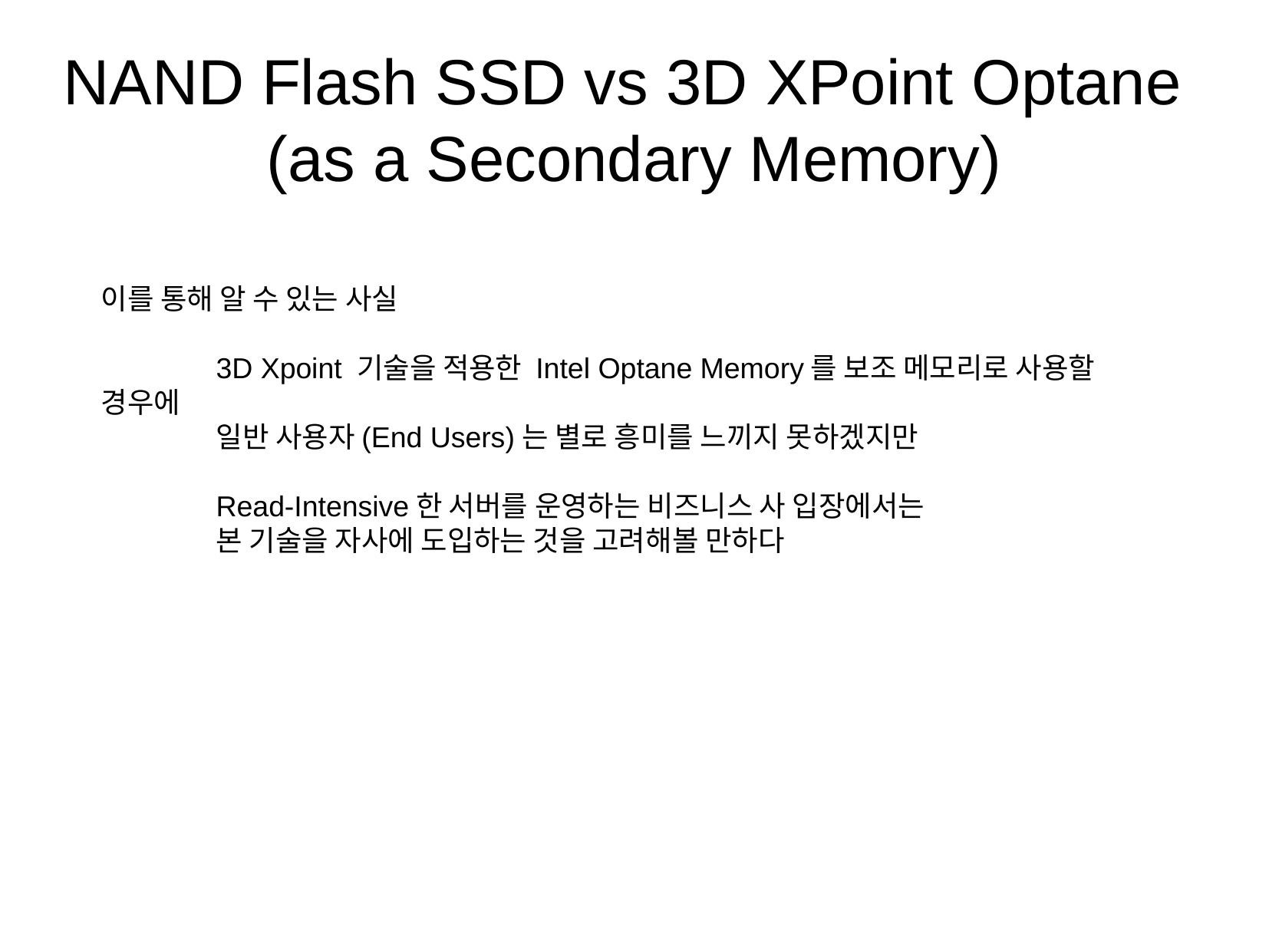

NAND Flash SSD vs 3D XPoint Optane
(as a Secondary Memory)
이를 통해 알 수 있는 사실

	3D Xpoint 기술을 적용한 Intel Optane Memory를 보조 메모리로 사용할 경우에
	일반 사용자(End Users)는 별로 흥미를 느끼지 못하겠지만

	Read-Intensive한 서버를 운영하는 비즈니스 사 입장에서는
	본 기술을 자사에 도입하는 것을 고려해볼 만하다